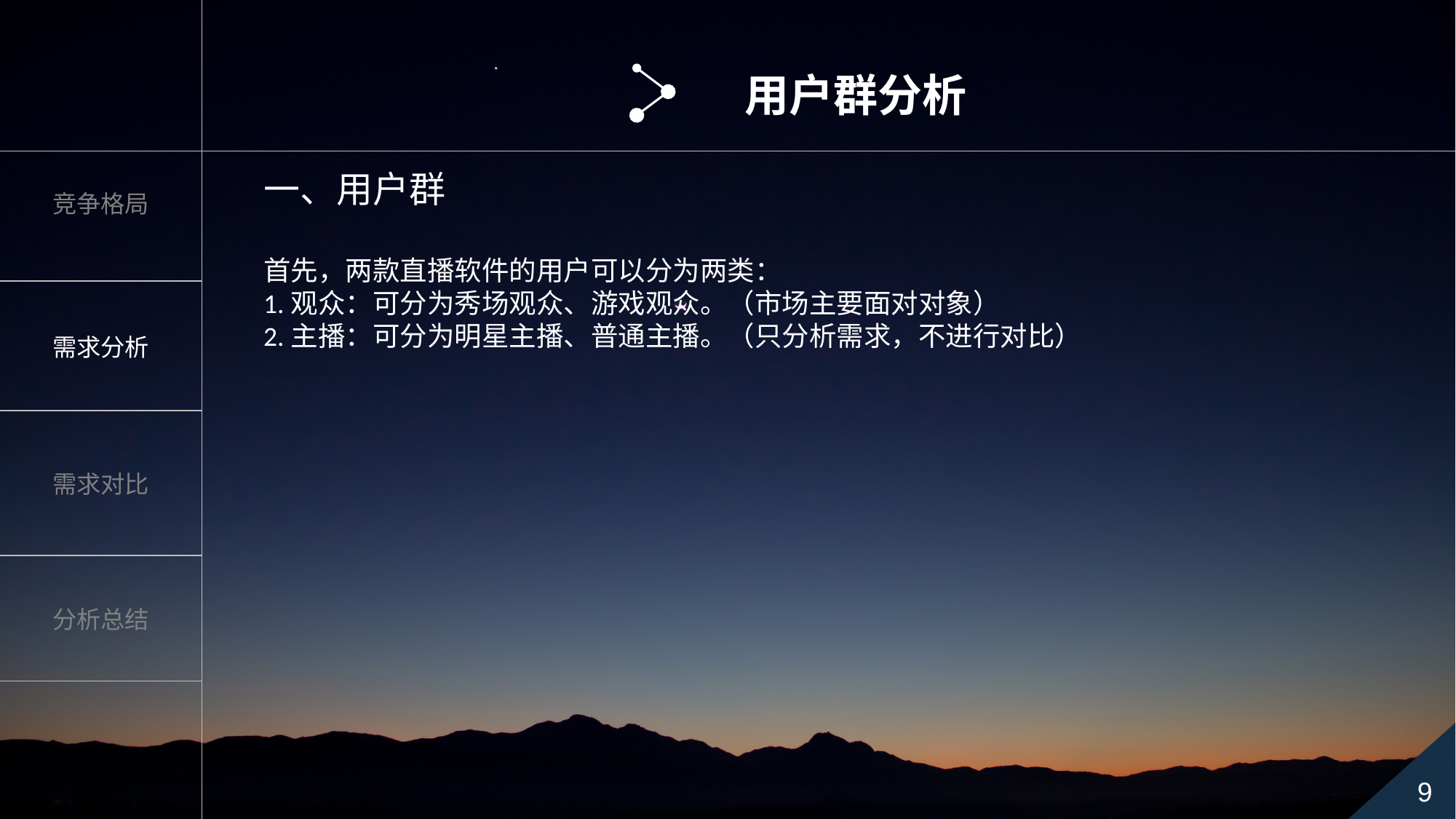

用户群分析
一、用户群

首先，两款直播软件的用户可以分为两类：
1.观众：可分为秀场观众、游戏观众。（市场主要面对对象）
2.主播：可分为明星主播、普通主播。（只分析需求，不进行对比）